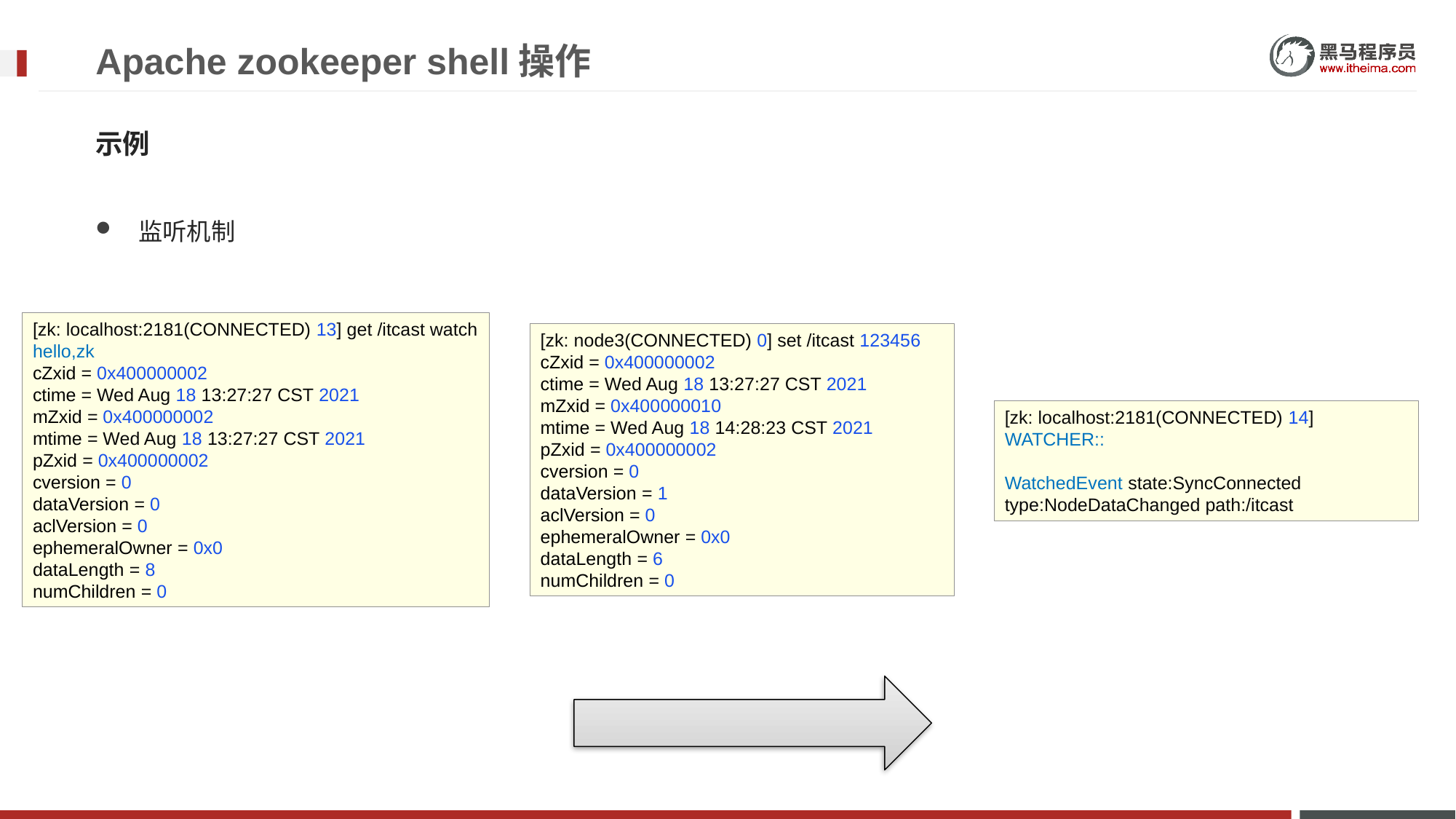

# Apache zookeeper shell操作
示例
监听机制
[zk: localhost:2181(CONNECTED) 13] get /itcast watch
hello,zk
cZxid = 0x400000002
ctime = Wed Aug 18 13:27:27 CST 2021
mZxid = 0x400000002
mtime = Wed Aug 18 13:27:27 CST 2021
pZxid = 0x400000002
cversion = 0
dataVersion = 0
aclVersion = 0
ephemeralOwner = 0x0
dataLength = 8
numChildren = 0
[zk: node3(CONNECTED) 0] set /itcast 123456
cZxid = 0x400000002
ctime = Wed Aug 18 13:27:27 CST 2021
mZxid = 0x400000010
mtime = Wed Aug 18 14:28:23 CST 2021
pZxid = 0x400000002
cversion = 0
dataVersion = 1
aclVersion = 0
ephemeralOwner = 0x0
dataLength = 6
numChildren = 0
[zk: localhost:2181(CONNECTED) 14]
WATCHER::
WatchedEvent state:SyncConnected type:NodeDataChanged path:/itcast